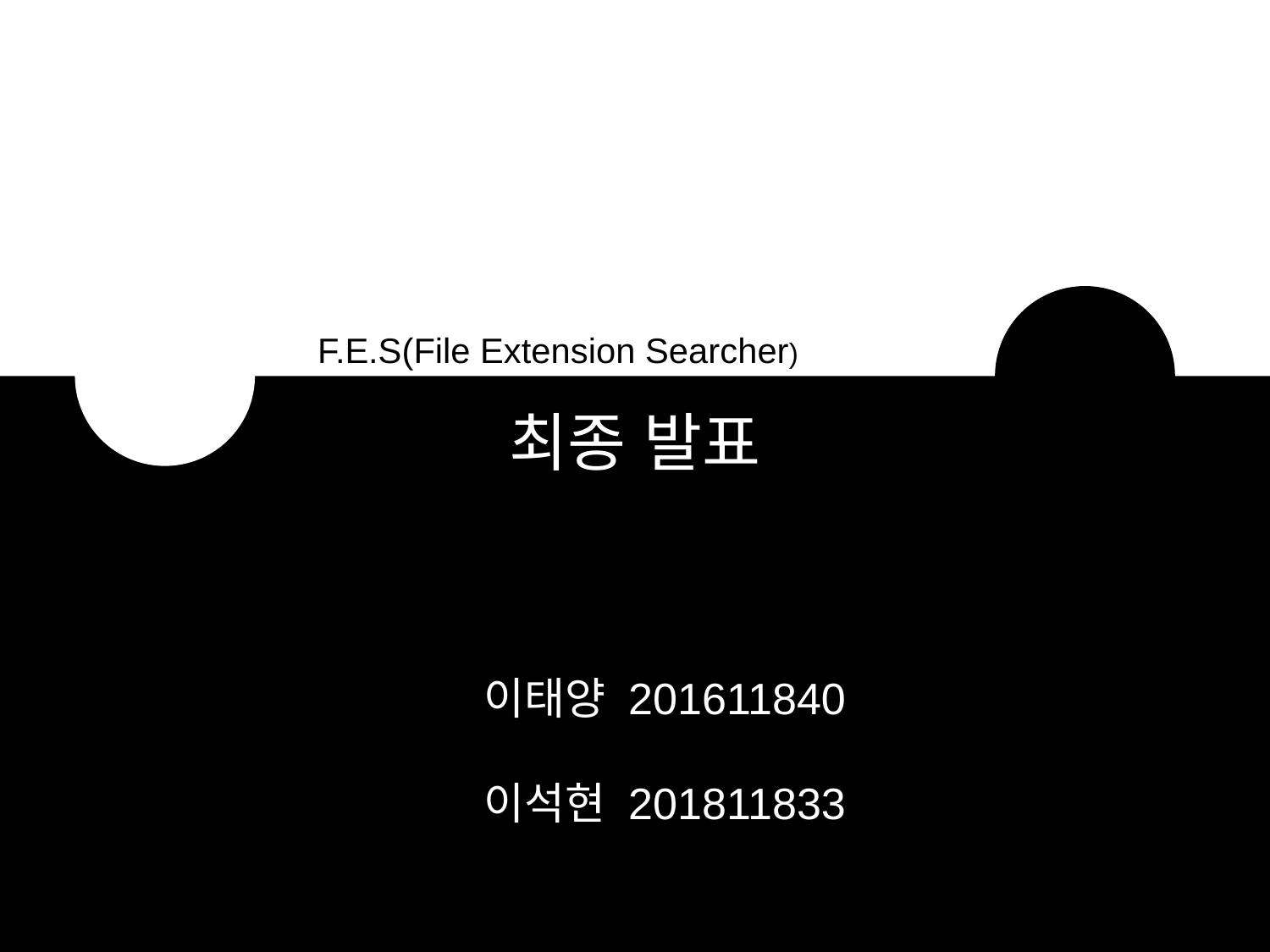

F.E.S(File Extension Searcher)

최종 발표
이태양 201611840

이석현 201811833